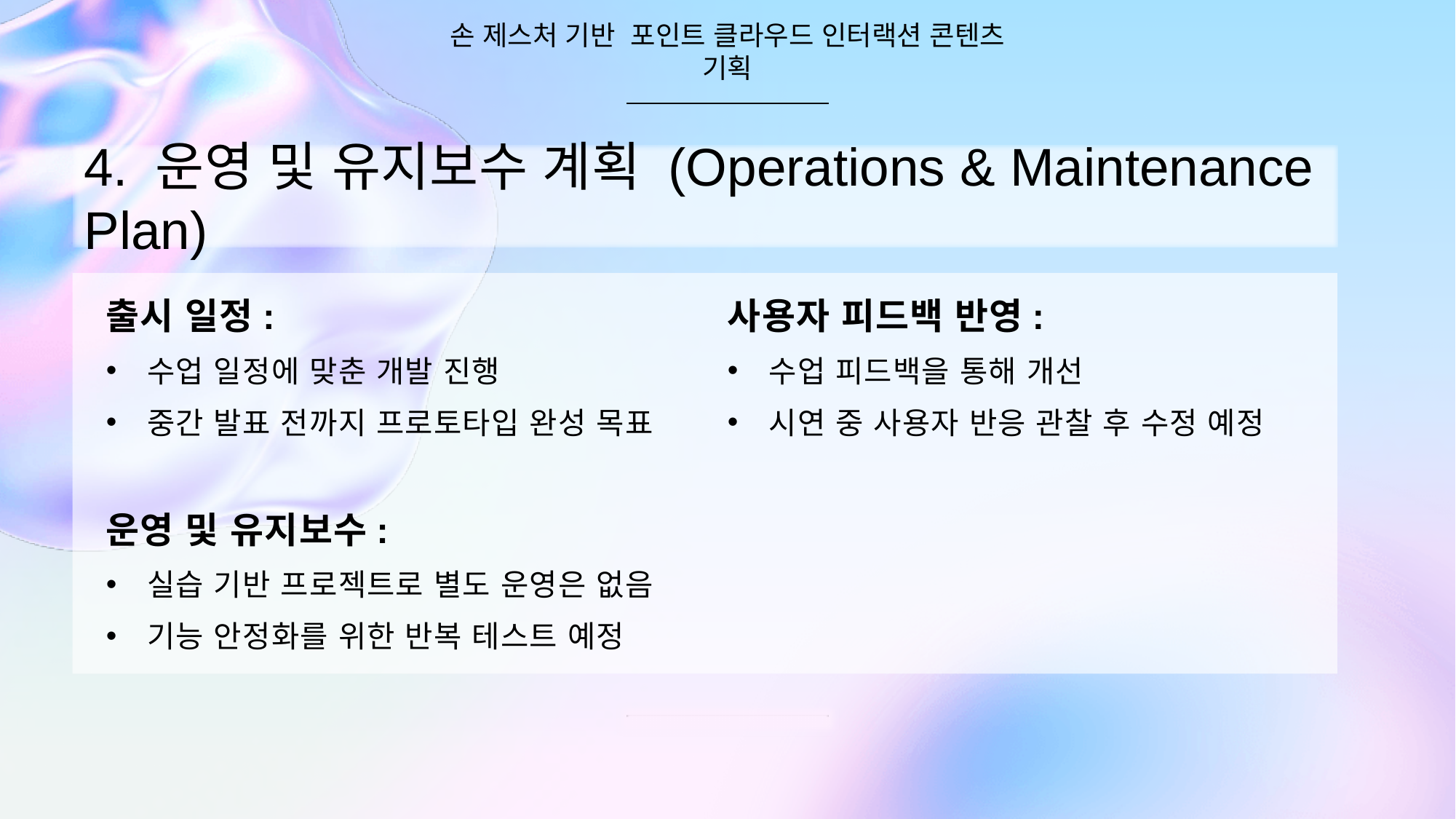

손 제스처 기반  포인트 클라우드 인터랙션 콘텐츠 기획
4. 운영 및 유지보수 계획 (Operations & Maintenance Plan)
출시 일정:
수업 일정에 맞춘 개발 진행
중간 발표 전까지 프로토타입 완성 목표

운영 및 유지보수:
실습 기반 프로젝트로 별도 운영은 없음
기능 안정화를 위한 반복 테스트 예정
사용자 피드백 반영:
수업 피드백을 통해 개선
시연 중 사용자 반응 관찰 후 수정 예정